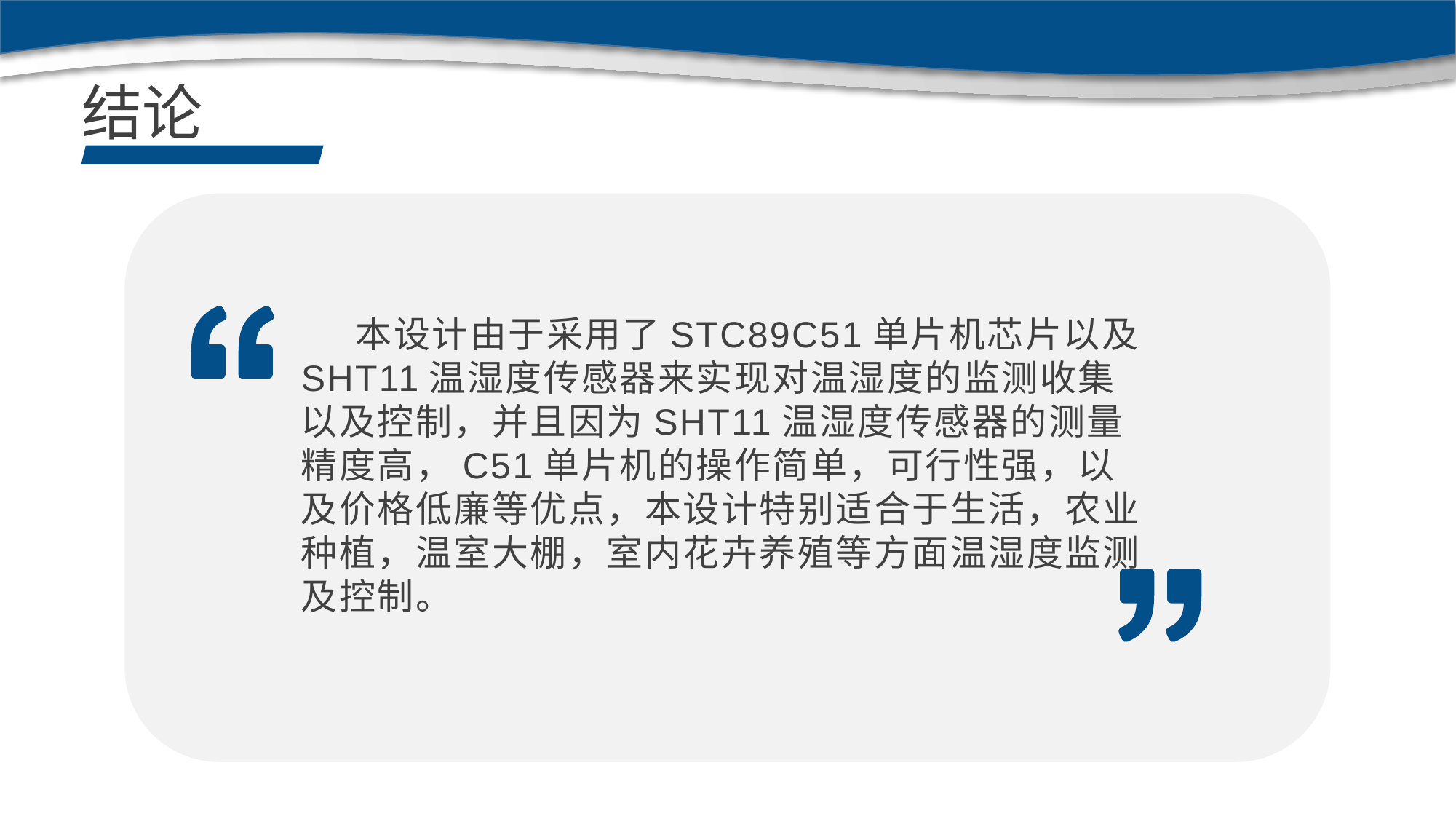

结论

本设计由于采用了STC89C51单片机芯片以及SHT11温湿度传感器来实现对温湿度的监测收集以及控制，并且因为SHT11温湿度传感器的测量精度高，C51单片机的操作简单，可行性强，以及价格低廉等优点，本设计特别适合于生活，农业种植，温室大棚，室内花卉养殖等方面温湿度监测及控制。